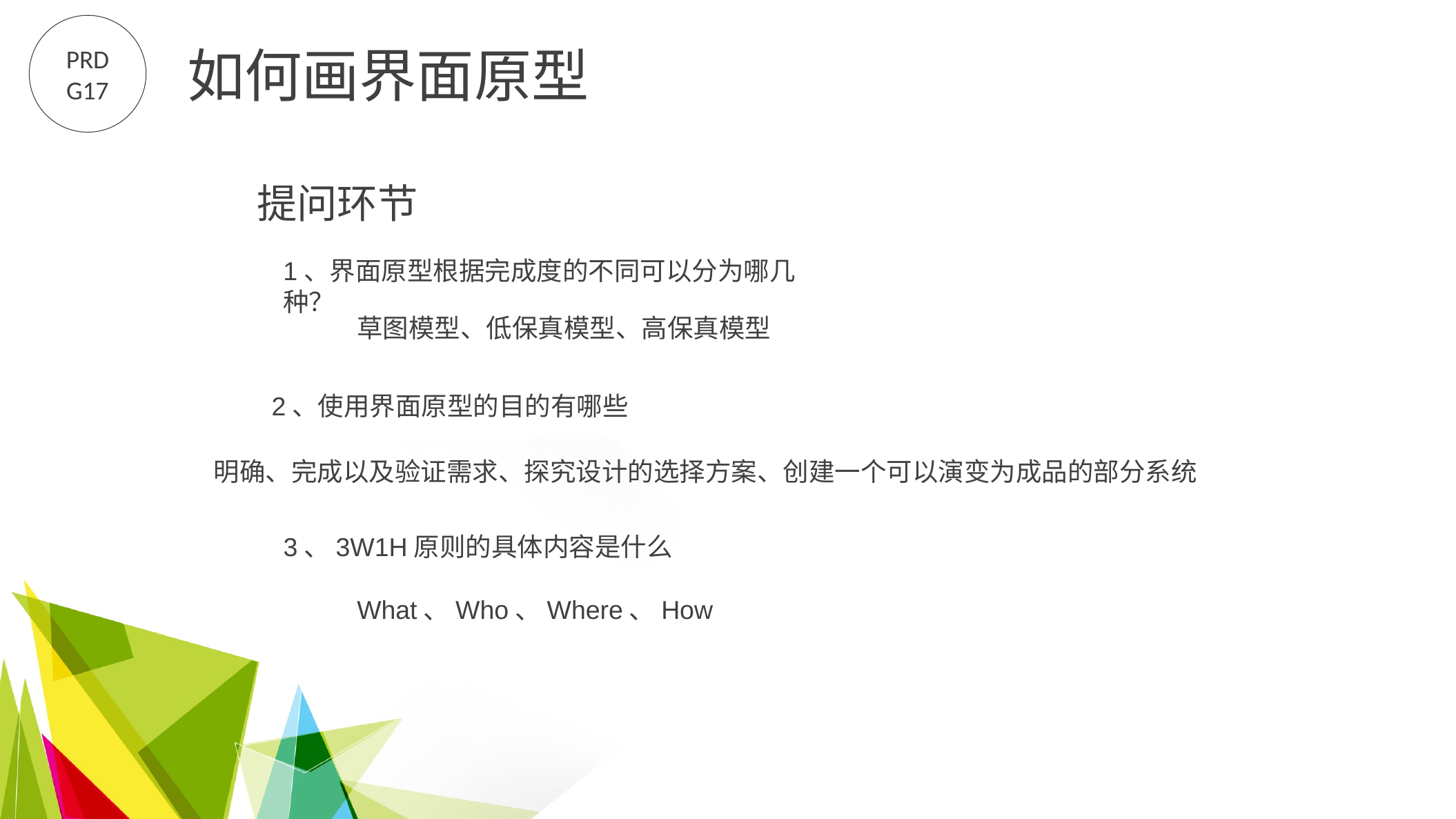

PRD
G17
如何画界面原型
提问环节
1、界面原型根据完成度的不同可以分为哪几种？
草图模型、低保真模型、高保真模型
                    2、使用界面原型的目的有哪些
明确、完成以及验证需求、探究设计的选择方案、创建一个可以演变为成品的部分系统

3、3W1H原则的具体内容是什么
What、Who、Where、How